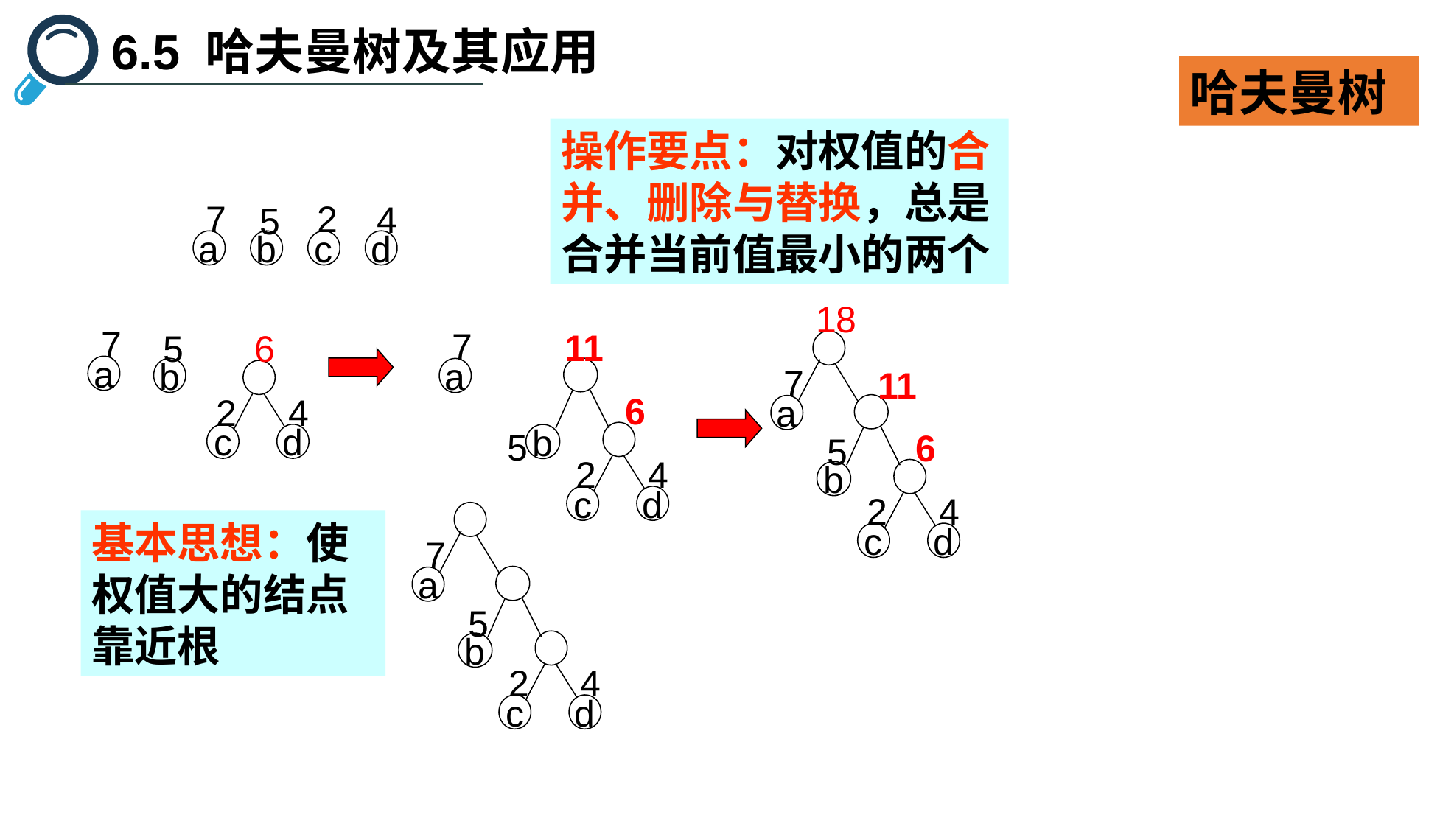

6.5 哈夫曼树及其应用
哈夫曼树
操作要点：对权值的合并、删除与替换，总是合并当前值最小的两个

7
a
2
c
4
d
5
b
18

7
a
11

6

2
c
4
d

5
b

7
a
5
b
6

2
c
4
d

7
a
11

6

2
c
4
d

5
b

7
a

2
c
4
d

5
b

基本思想：使权值大的结点靠近根